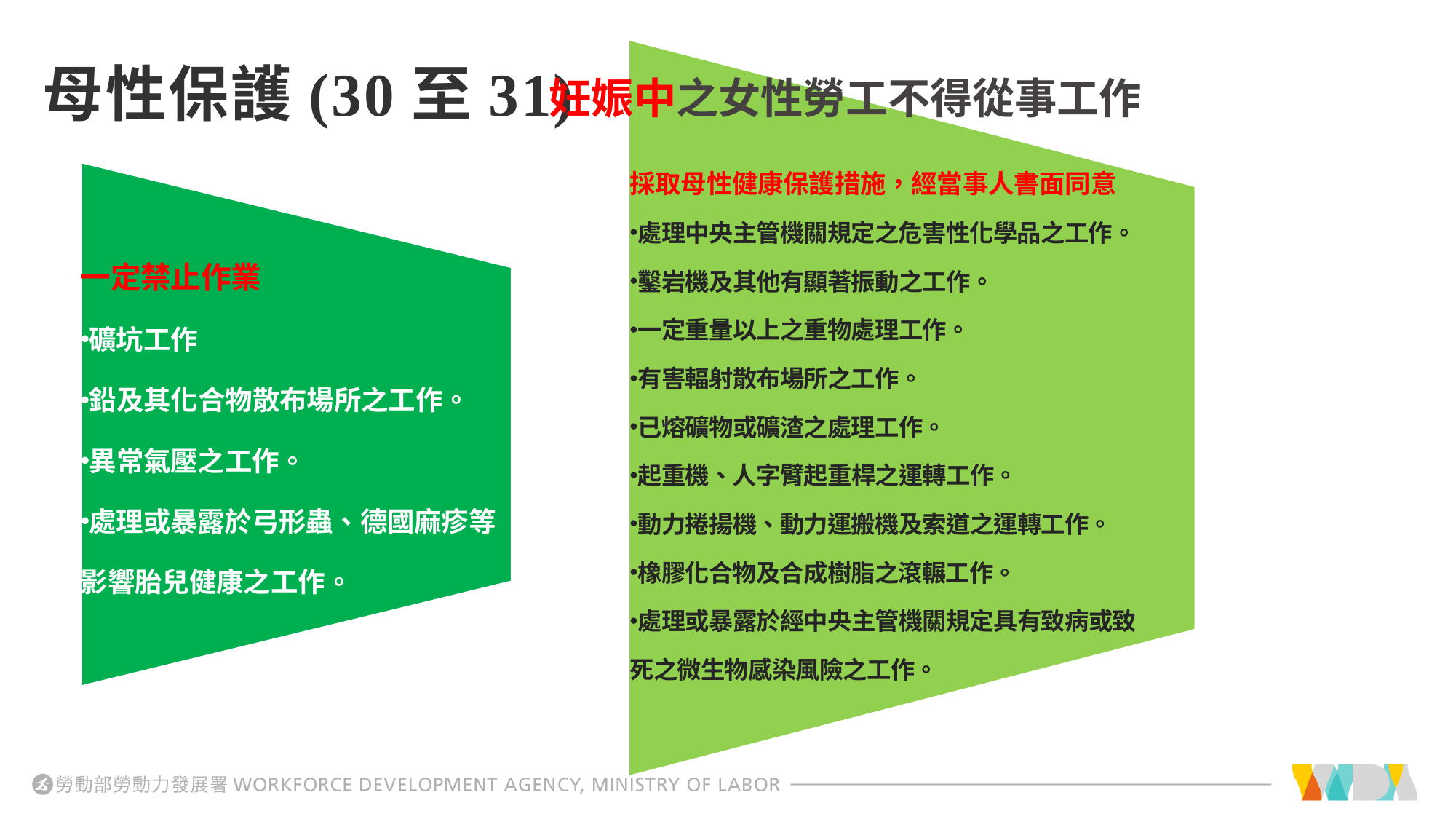

採取母性健康保護措施，經當事人書面同意
處理中央主管機關規定之危害性化學品之工作。
鑿岩機及其他有顯著振動之工作。
一定重量以上之重物處理工作。
有害輻射散布場所之工作。
已熔礦物或礦渣之處理工作。
起重機、人字臂起重桿之運轉工作。
動力捲揚機、動力運搬機及索道之運轉工作。
橡膠化合物及合成樹脂之滾輾工作。
處理或暴露於經中央主管機關規定具有致病或致死之微生物感染風險之工作。
# 母性保護(30至31)

妊娠中之女性勞工不得從事工作
採取母性健康保護措施，經當事人書面同意
處理中央主管機關規定之危害性化學品之工作。
鑿岩機及其他有顯著振動之工作。
一定重量以上之重物處理工作。
有害輻射散布場所之工作。
已熔礦物或礦渣之處理工作。
起重機、人字臂起重桿之運轉工作。
動力捲揚機、動力運搬機及索道之運轉工作。
橡膠化合物及合成樹脂之滾輾工作。
	處理或暴露於經中央主管機關規定具有致病或致死之微生物感染風險之工作。

一定禁止作業
礦坑工作
鉛及其化合物散布場所之工作。
異常氣壓之工作。
處理或暴露於弓形蟲、德國麻疹等影響胎兒健康之工作。